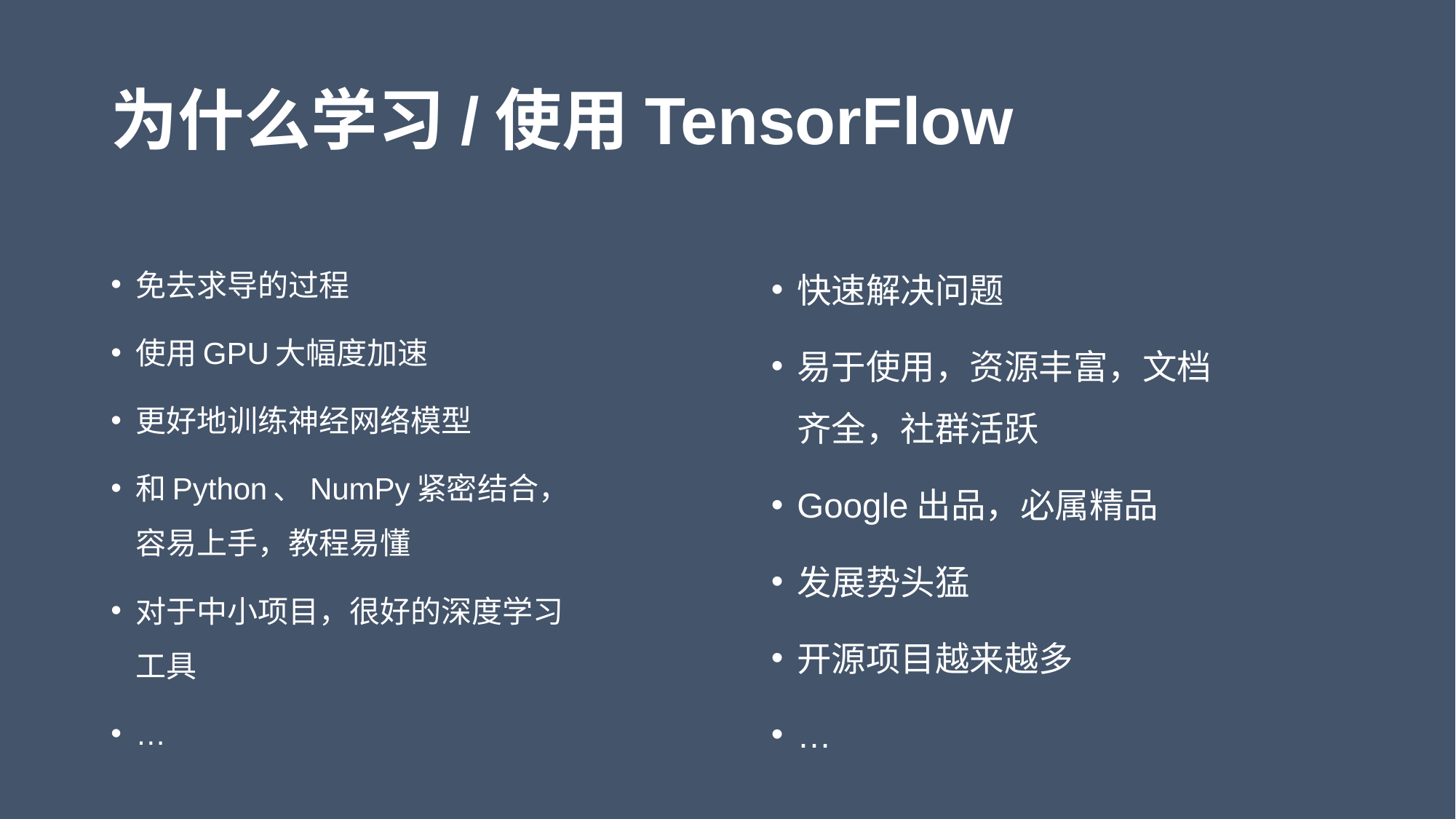

# 为什么学习/使用TensorFlow
免去求导的过程
使用GPU大幅度加速
更好地训练神经网络模型
和Python、NumPy紧密结合，容易上手，教程易懂
对于中小项目，很好的深度学习工具
…
快速解决问题
易于使用，资源丰富，文档齐全，社群活跃
Google出品，必属精品
发展势头猛
开源项目越来越多
…